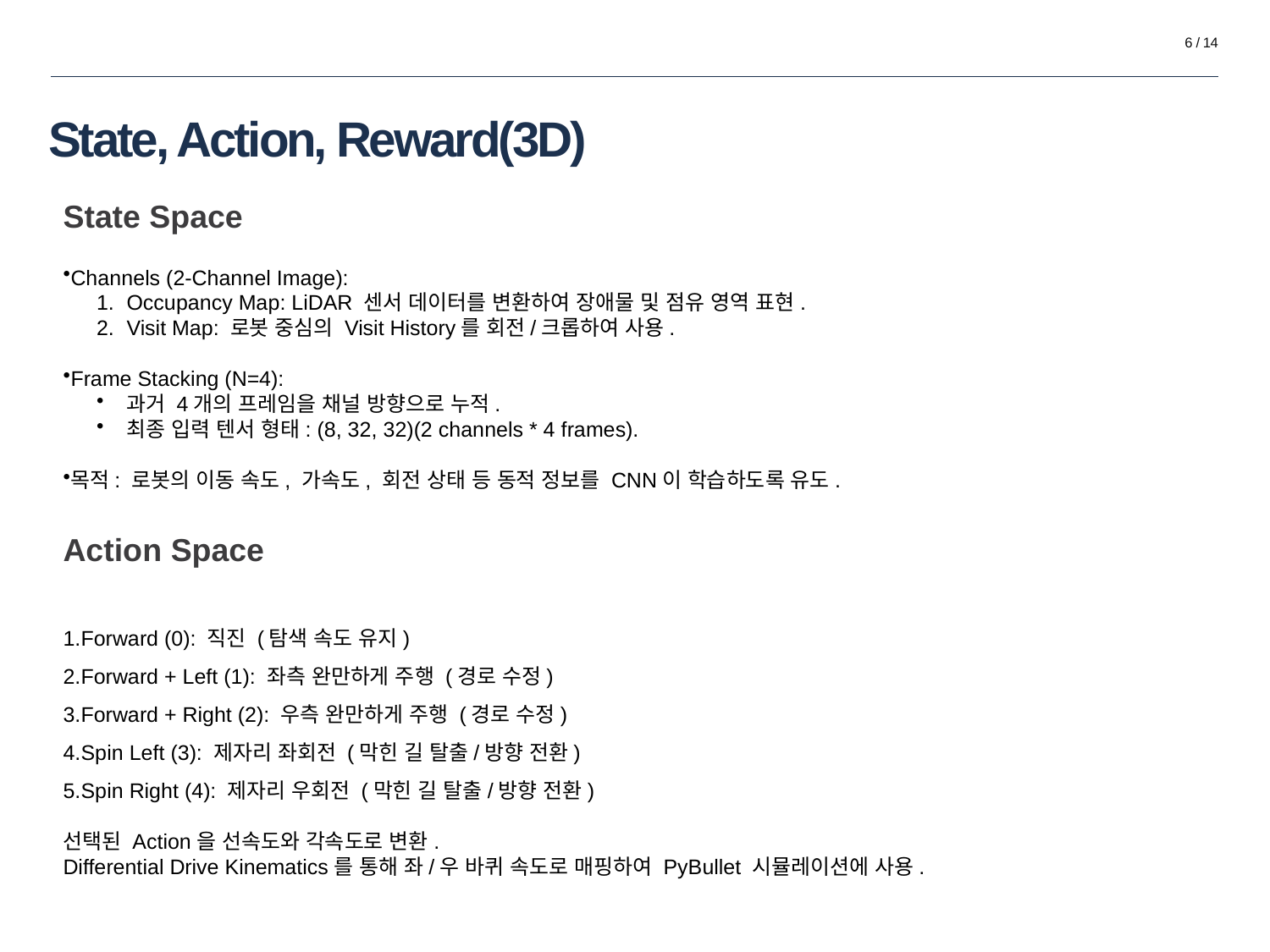

6 / 14
# State, Action, Reward(3D)

State Space

Channels (2-Channel Image):
Occupancy Map: LiDAR 센서 데이터를 변환하여 장애물 및 점유 영역 표현.
Visit Map: 로봇 중심의 Visit History를 회전/크롭하여 사용.

Frame Stacking (N=4):
과거 4개의 프레임을 채널 방향으로 누적.
최종 입력 텐서 형태: (8, 32, 32)(2 channels * 4 frames).

목적: 로봇의 이동 속도, 가속도, 회전 상태 등 동적 정보를 CNN이 학습하도록 유도.

Action Space

Forward (0): 직진 (탐색 속도 유지)
Forward + Left (1): 좌측 완만하게 주행 (경로 수정)
Forward + Right (2): 우측 완만하게 주행 (경로 수정)
Spin Left (3): 제자리 좌회전 (막힌 길 탈출/방향 전환)
Spin Right (4): 제자리 우회전 (막힌 길 탈출/방향 전환)

선택된 Action을 선속도와 각속도로 변환.
Differential Drive Kinematics를 통해 좌/우 바퀴 속도로 매핑하여 PyBullet 시뮬레이션에 사용.